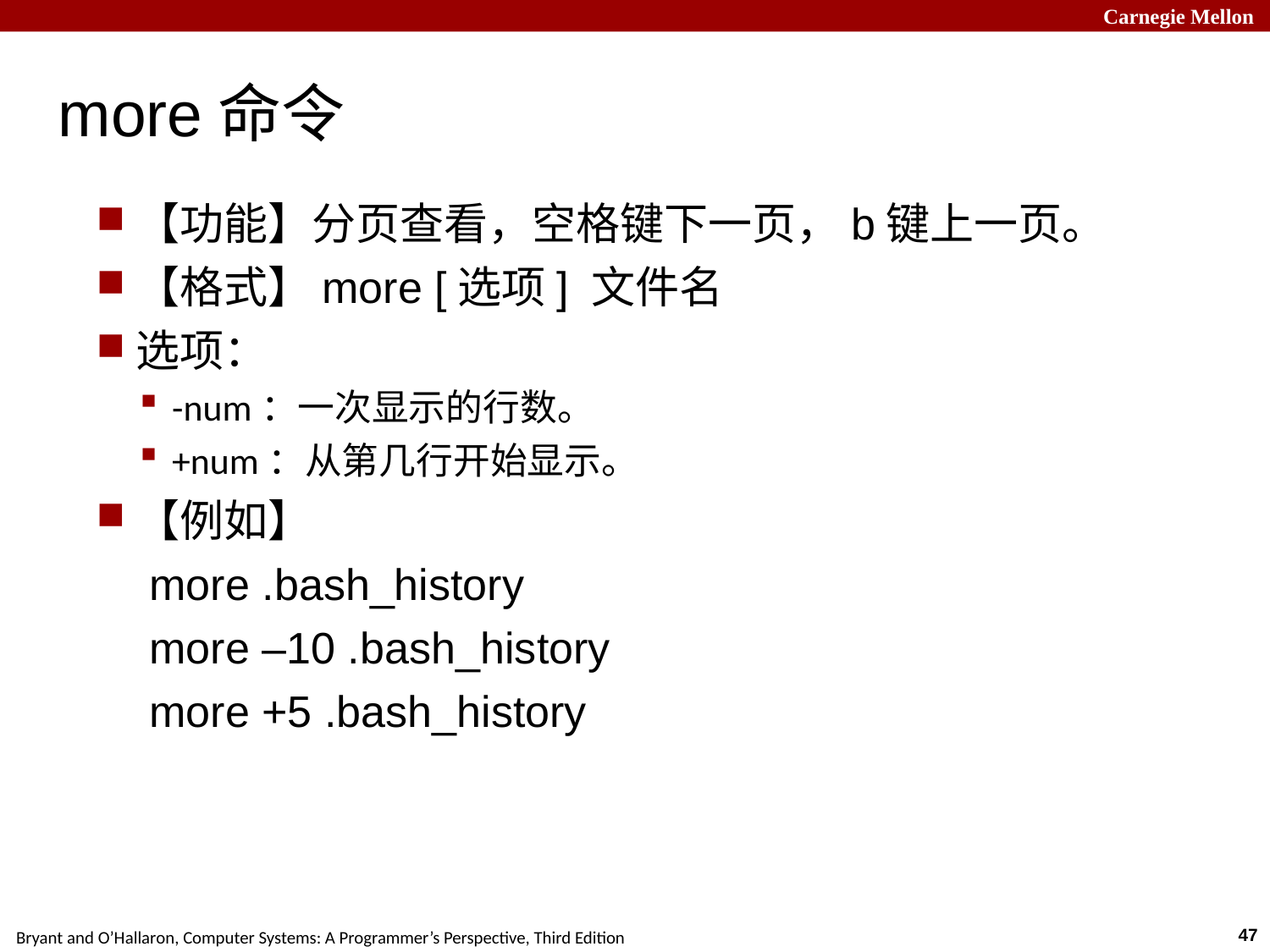

# more命令
【功能】分页查看，空格键下一页，b键上一页。
【格式】more [选项] 文件名
选项：
-num：一次显示的行数。
+num：从第几行开始显示。
【例如】
    more .bash_history
    more –10 .bash_history
    more +5 .bash_history